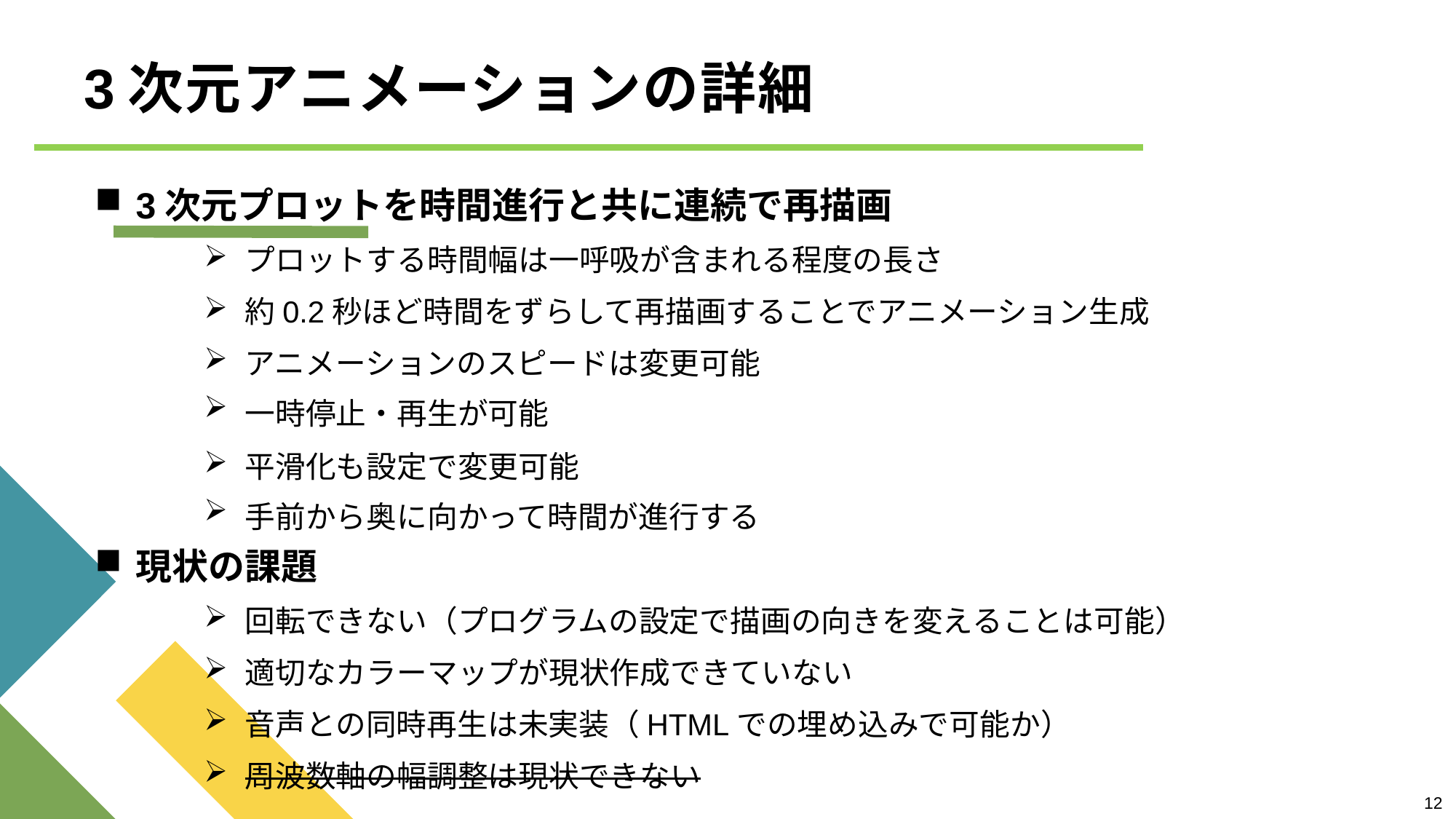

# 3次元アニメーションの詳細
3次元プロットを時間進行と共に連続で再描画
プロットする時間幅は一呼吸が含まれる程度の長さ
約0.2秒ほど時間をずらして再描画することでアニメーション生成
アニメーションのスピードは変更可能
一時停止・再生が可能
平滑化も設定で変更可能
手前から奥に向かって時間が進行する
現状の課題
回転できない（プログラムの設定で描画の向きを変えることは可能）
適切なカラーマップが現状作成できていない
音声との同時再生は未実装（HTMLでの埋め込みで可能か）
周波数軸の幅調整は現状できない

12